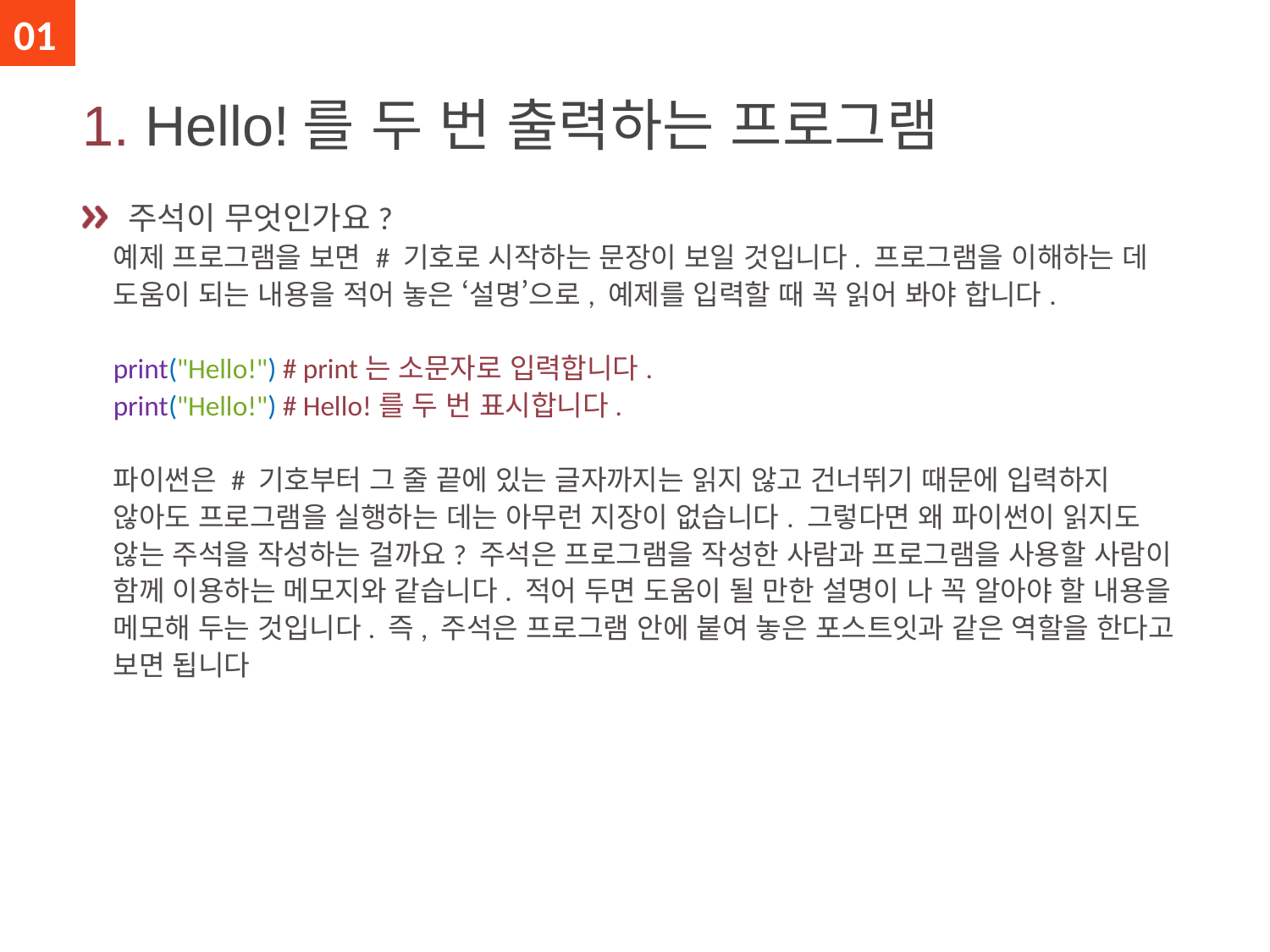

01
# 1. Hello!를 두 번 출력하는 프로그램
 주석이 무엇인가요?
예제 프로그램을 보면 # 기호로 시작하는 문장이 보일 것입니다. 프로그램을 이해하는 데 도움이 되는 내용을 적어 놓은 ‘설명’으로, 예제를 입력할 때 꼭 읽어 봐야 합니다.
print("Hello!") # print는 소문자로 입력합니다.
print("Hello!") # Hello!를 두 번 표시합니다.
파이썬은 # 기호부터 그 줄 끝에 있는 글자까지는 읽지 않고 건너뛰기 때문에 입력하지 않아도 프로그램을 실행하는 데는 아무런 지장이 없습니다. 그렇다면 왜 파이썬이 읽지도 않는 주석을 작성하는 걸까요? 주석은 프로그램을 작성한 사람과 프로그램을 사용할 사람이 함께 이용하는 메모지와 같습니다. 적어 두면 도움이 될 만한 설명이 나 꼭 알아야 할 내용을 메모해 두는 것입니다. 즉, 주석은 프로그램 안에 붙여 놓은 포스트잇과 같은 역할을 한다고 보면 됩니다